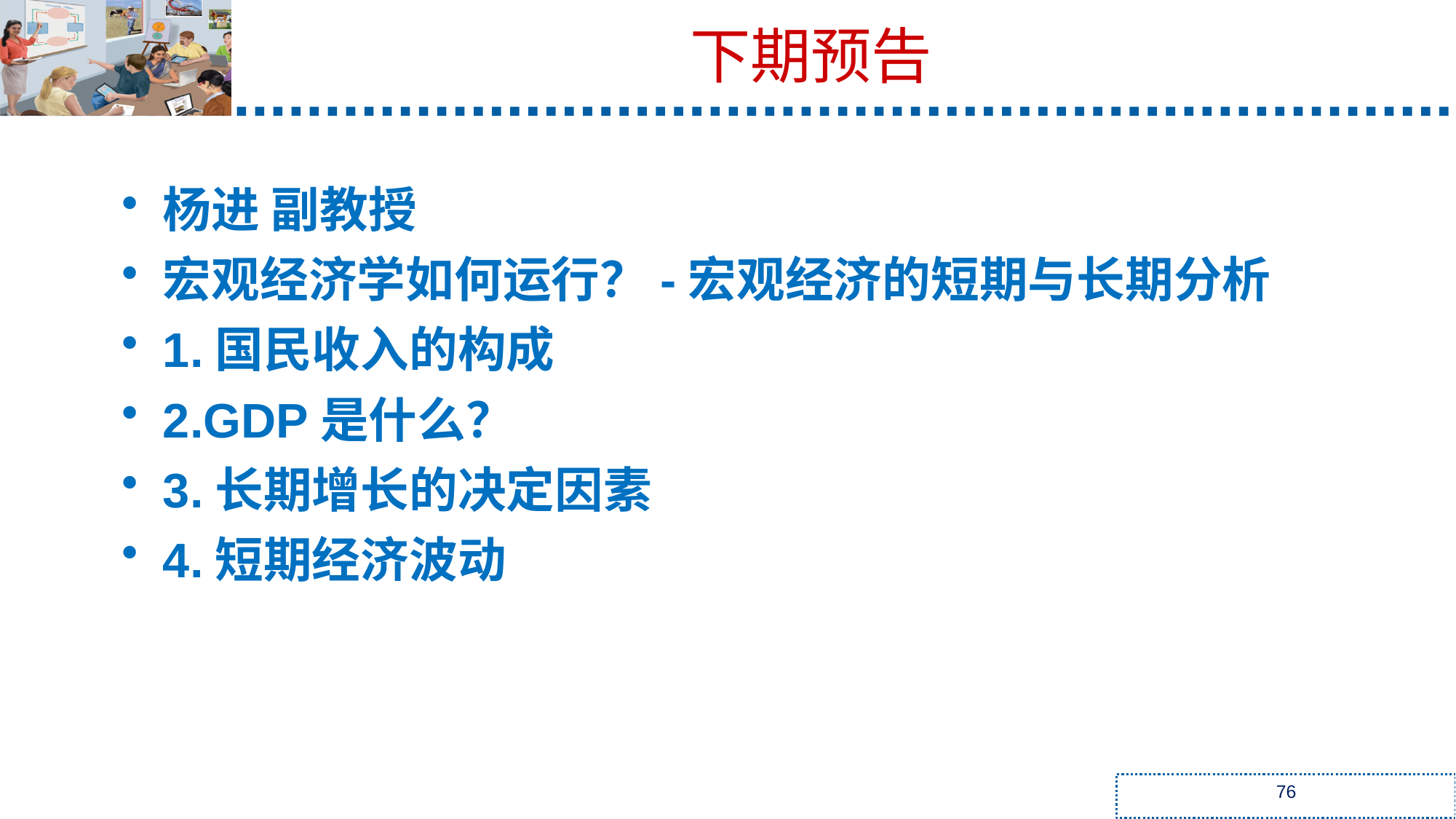

下期预告

杨进 副教授
宏观经济学如何运行？-宏观经济的短期与长期分析
1.国民收入的构成
2.GDP是什么？
3.长期增长的决定因素
4.短期经济波动

76